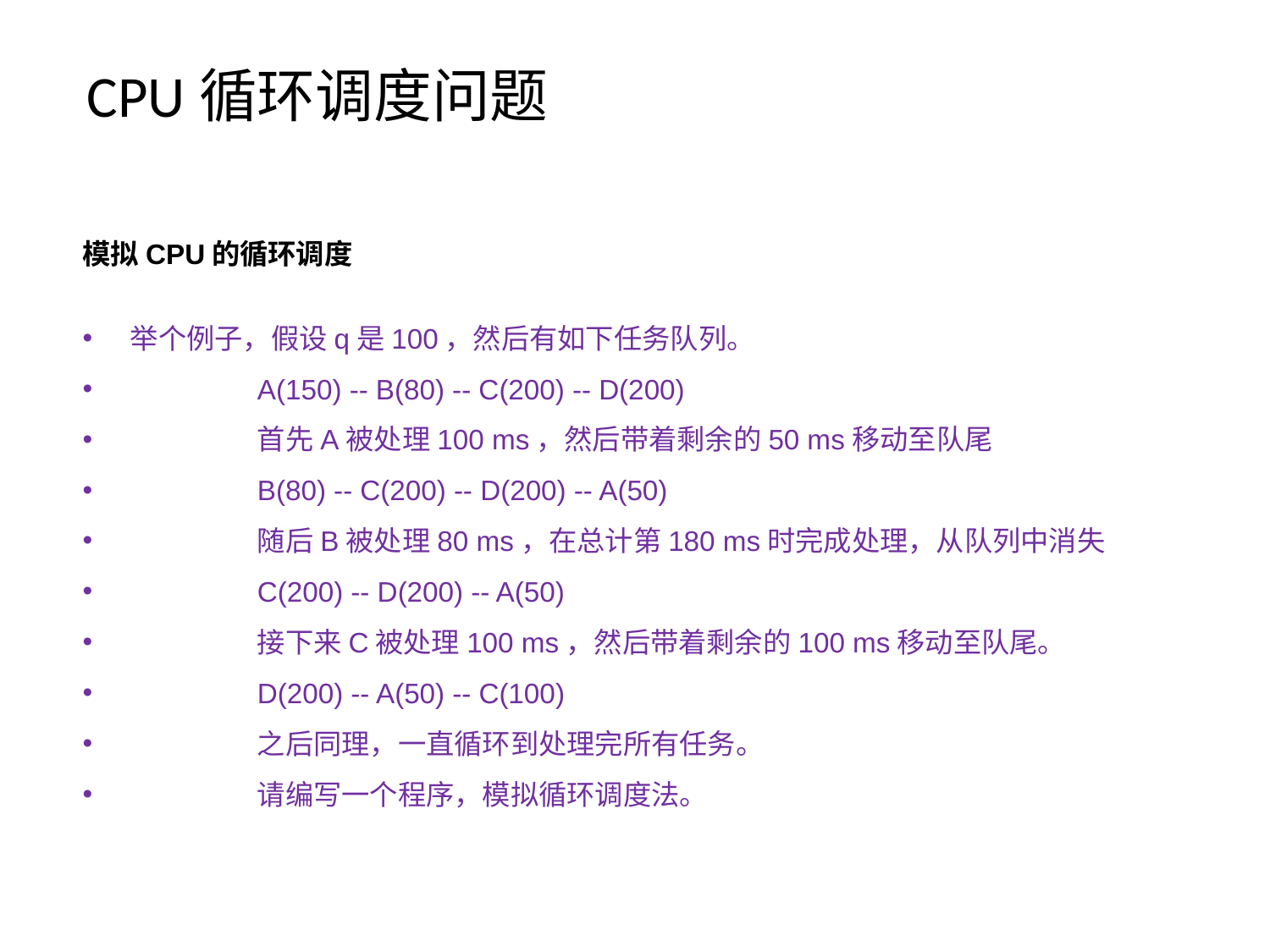

# CPU循环调度问题
模拟CPU的循环调度

举个例子，假设q是100，然后有如下任务队列。
	A(150) -- B(80) -- C(200) -- D(200)
	首先A被处理100 ms，然后带着剩余的50 ms移动至队尾
	B(80) -- C(200) -- D(200) -- A(50)
	随后B被处理80 ms，在总计第180 ms时完成处理，从队列中消失
	C(200) -- D(200) -- A(50)
	接下来C被处理100 ms，然后带着剩余的100 ms移动至队尾。
	D(200) -- A(50) -- C(100)
	之后同理，一直循环到处理完所有任务。
	请编写一个程序，模拟循环调度法。

34